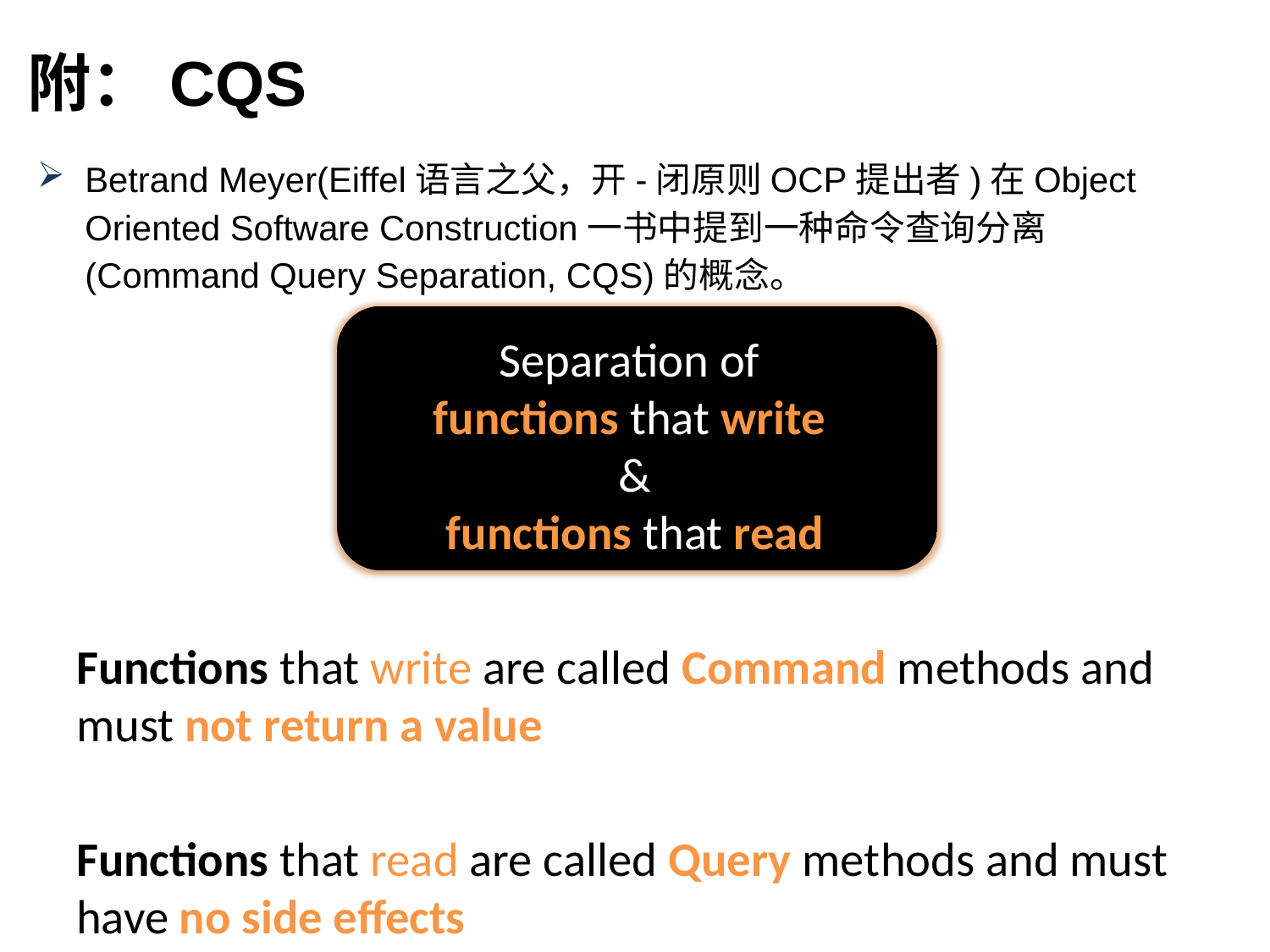

附：CQS
Betrand Meyer(Eiffel语言之父，开-闭原则OCP提出者)在Object Oriented Software Construction一书中提到一种命令查询分离(Command Query Separation, CQS)的概念。

Separation of
functions that write
&
functions that read

Functions that write are called Command methods and must not return a value

Functions that read are called Query methods and must have no side effects